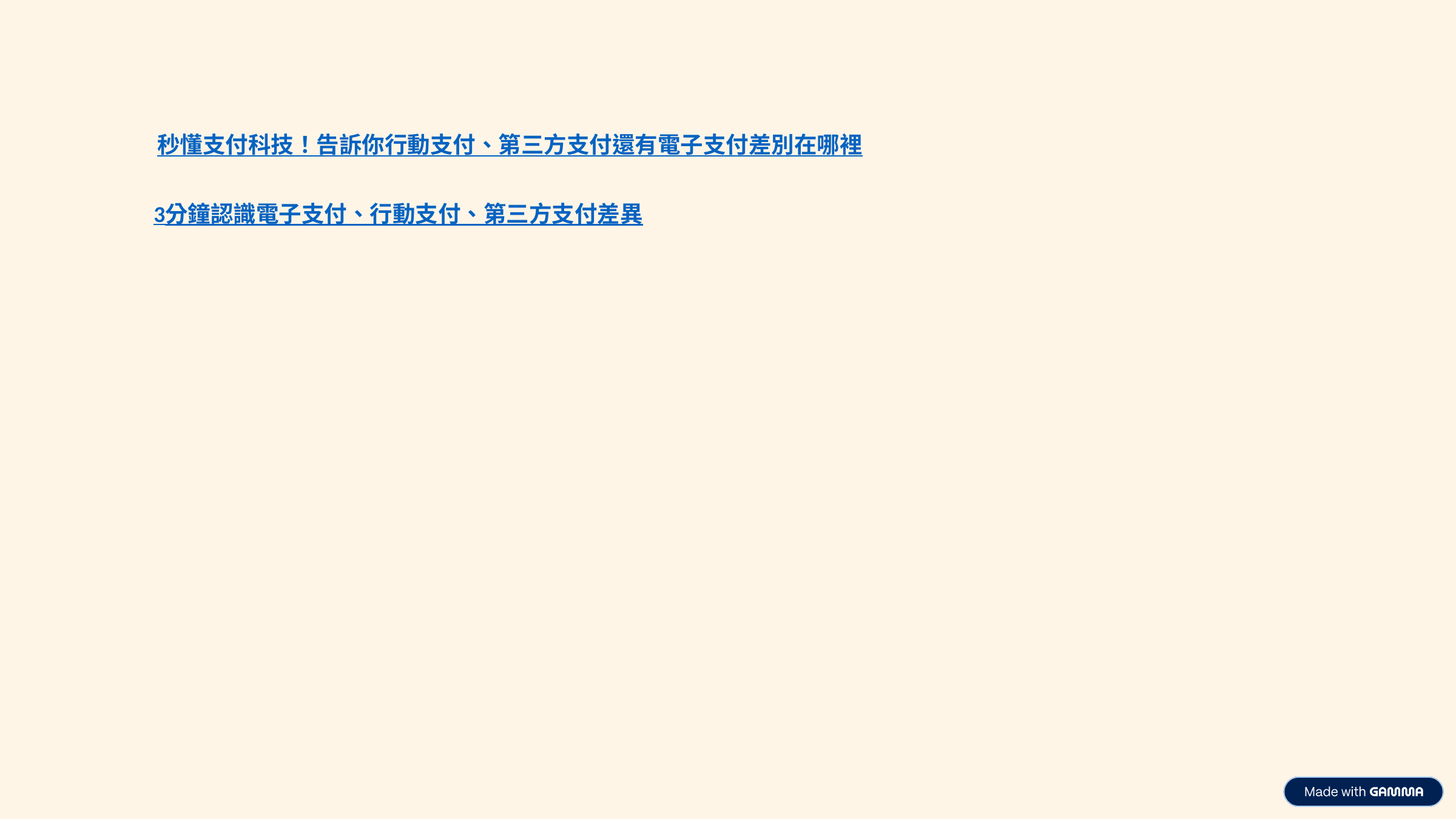

秒懂支付科技！告訴你行動支付、第三方支付還有電子支付差別在哪裡
3分鐘認識電子支付、行動支付、第三方支付差異